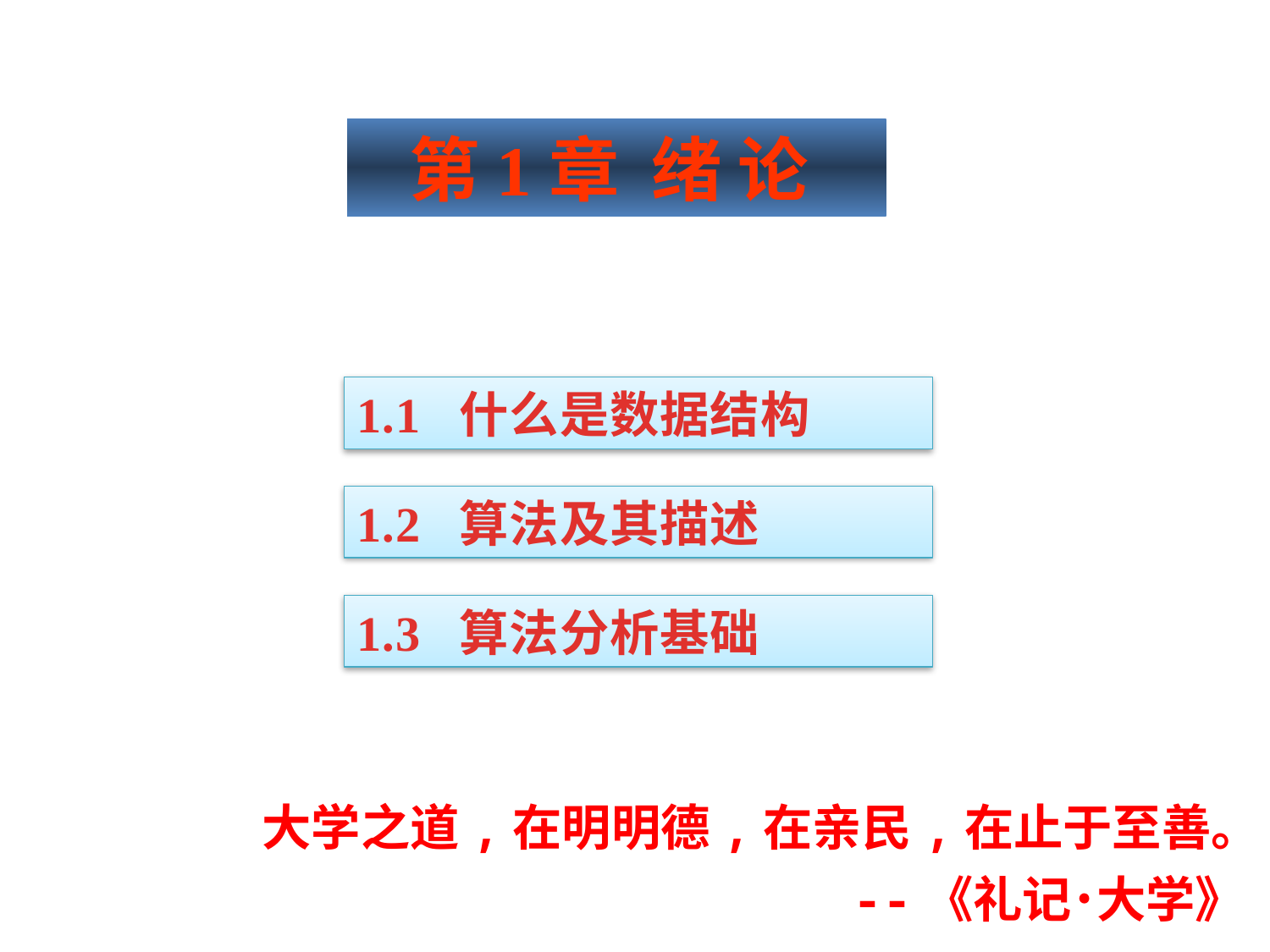

第1章  绪 论
1.1  什么是数据结构
1.2  算法及其描述
1.3  算法分析基础
                  大学之道,在明明德,在亲民,在止于至善。
				          --《礼记˙大学》